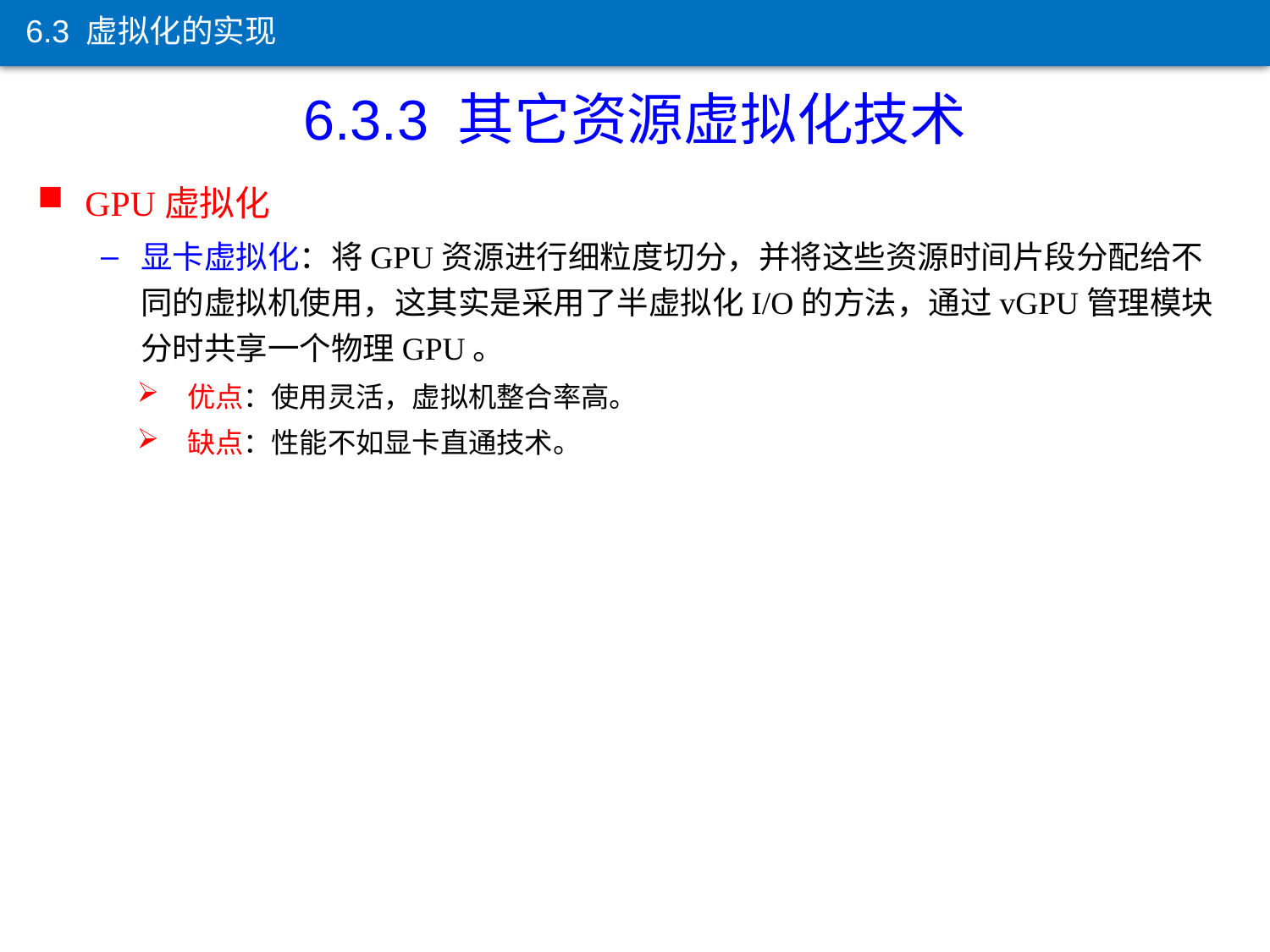

6.3 虚拟化的实现
6.3.3 其它资源虚拟化技术
GPU虚拟化
显卡虚拟化：将GPU资源进行细粒度切分，并将这些资源时间片段分配给不同的虚拟机使用，这其实是采用了半虚拟化I/O的方法，通过vGPU管理模块分时共享一个物理GPU。
优点：使用灵活，虚拟机整合率高。
缺点：性能不如显卡直通技术。
36